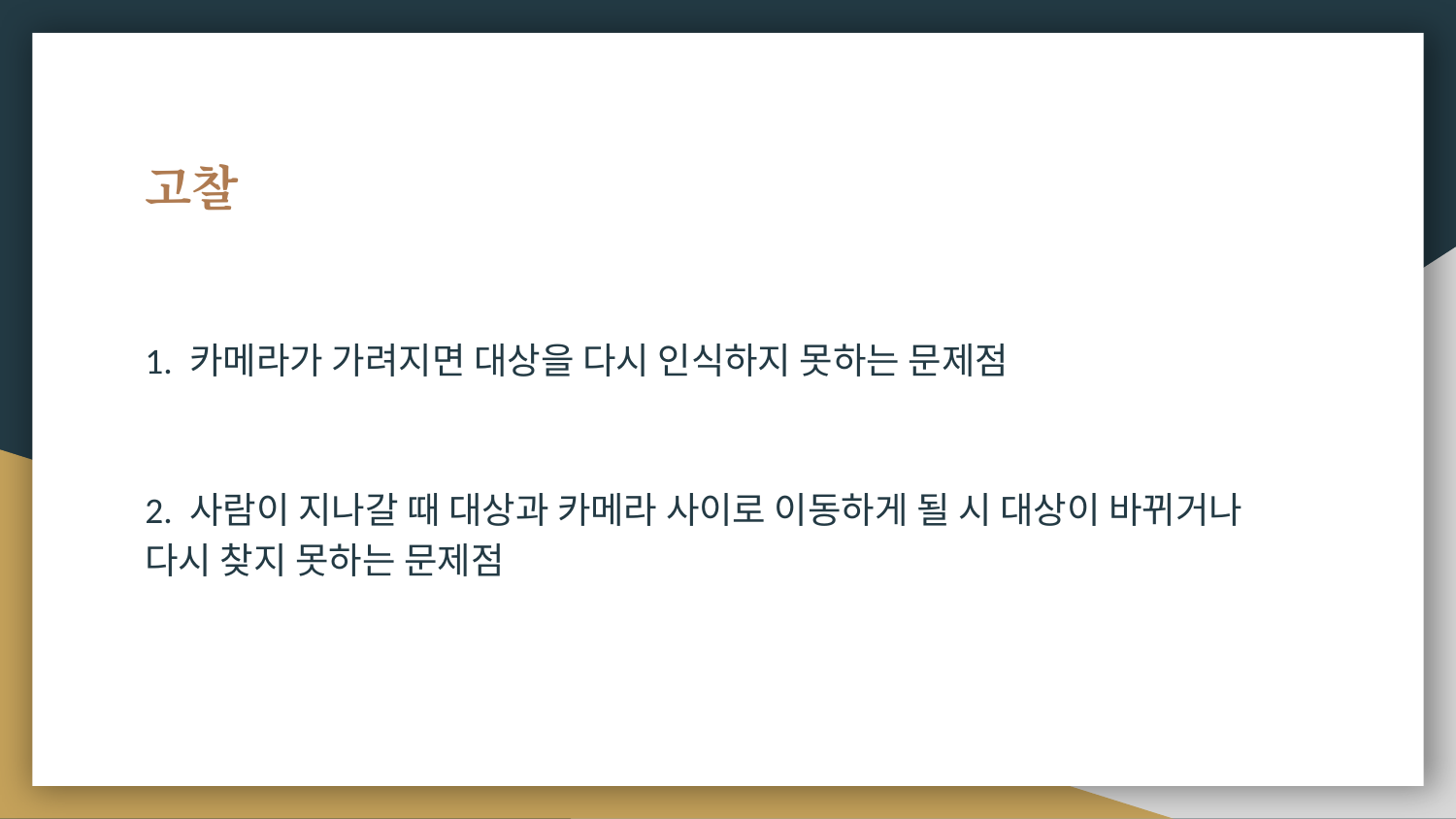

# 고찰
1. 카메라가 가려지면 대상을 다시 인식하지 못하는 문제점

2. 사람이 지나갈 때 대상과 카메라 사이로 이동하게 될 시 대상이 바뀌거나 다시 찾지 못하는 문제점